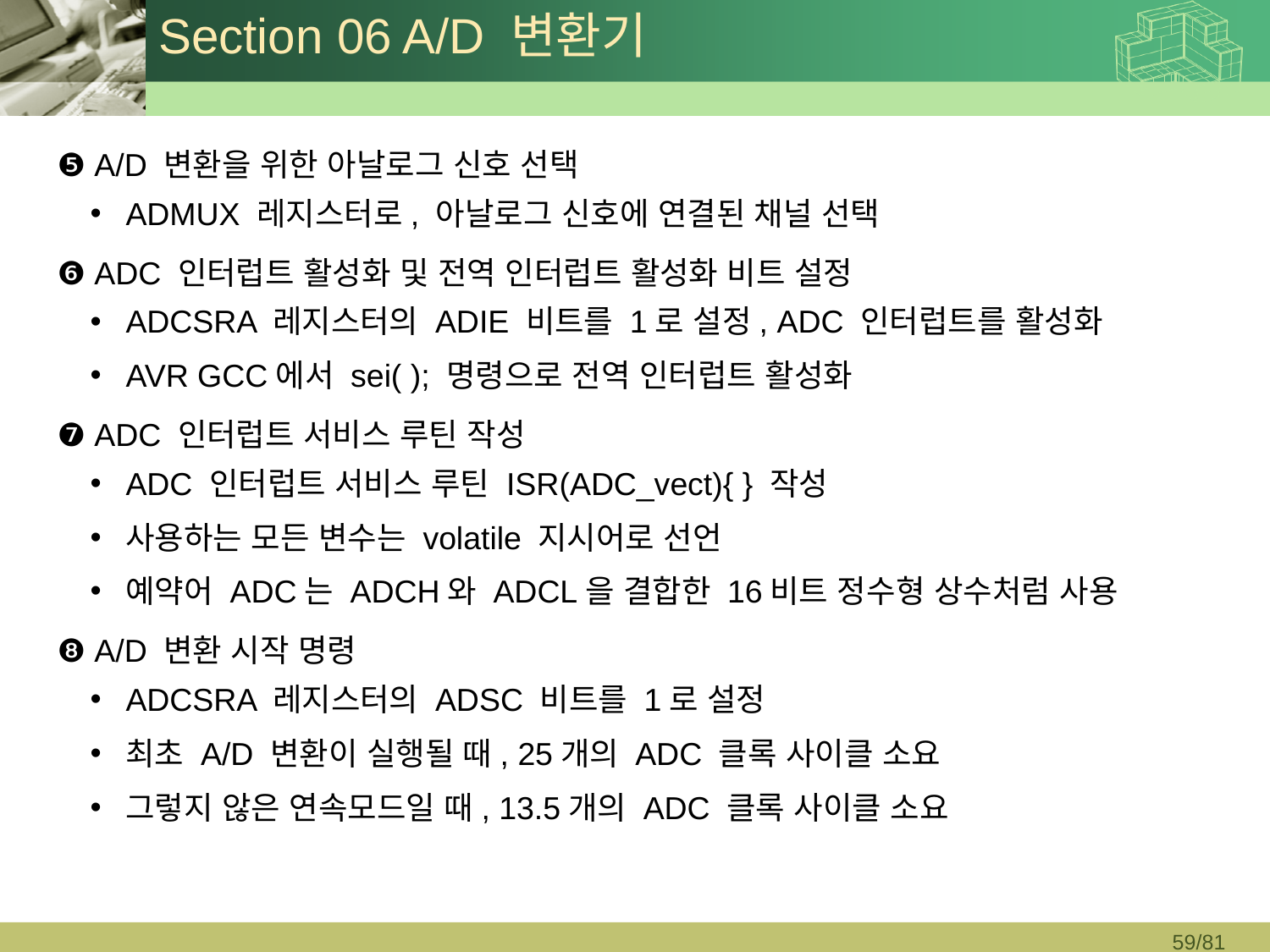

# Section 06 A/D 변환기
❺ A/D 변환을 위한 아날로그 신호 선택
ADMUX 레지스터로, 아날로그 신호에 연결된 채널 선택
❻ ADC 인터럽트 활성화 및 전역 인터럽트 활성화 비트 설정
ADCSRA 레지스터의 ADIE 비트를 1로 설정, ADC 인터럽트를 활성화
AVR GCC에서 sei( ); 명령으로 전역 인터럽트 활성화
❼ ADC 인터럽트 서비스 루틴 작성
ADC 인터럽트 서비스 루틴 ISR(ADC_vect){ } 작성
사용하는 모든 변수는 volatile 지시어로 선언
예약어 ADC는 ADCH와 ADCL을 결합한 16비트 정수형 상수처럼 사용
❽ A/D 변환 시작 명령
ADCSRA 레지스터의 ADSC 비트를 1로 설정
최초 A/D 변환이 실행될 때, 25개의 ADC 클록 사이클 소요
그렇지 않은 연속모드일 때, 13.5개의 ADC 클록 사이클 소요